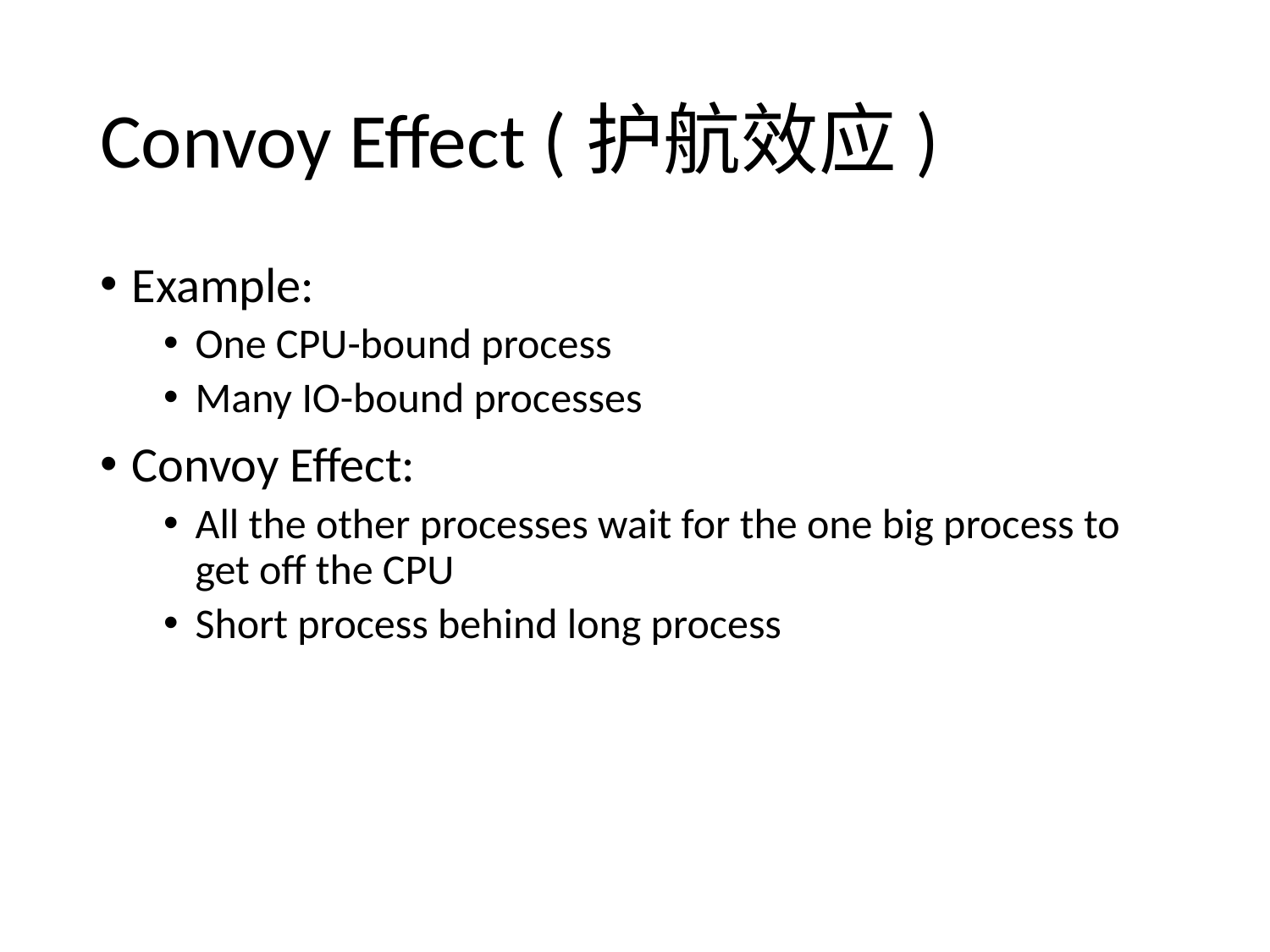

# Convoy Effect (护航效应)
Example:
One CPU-bound process
Many IO-bound processes
Convoy Effect:
All the other processes wait for the one big process to get off the CPU
Short process behind long process